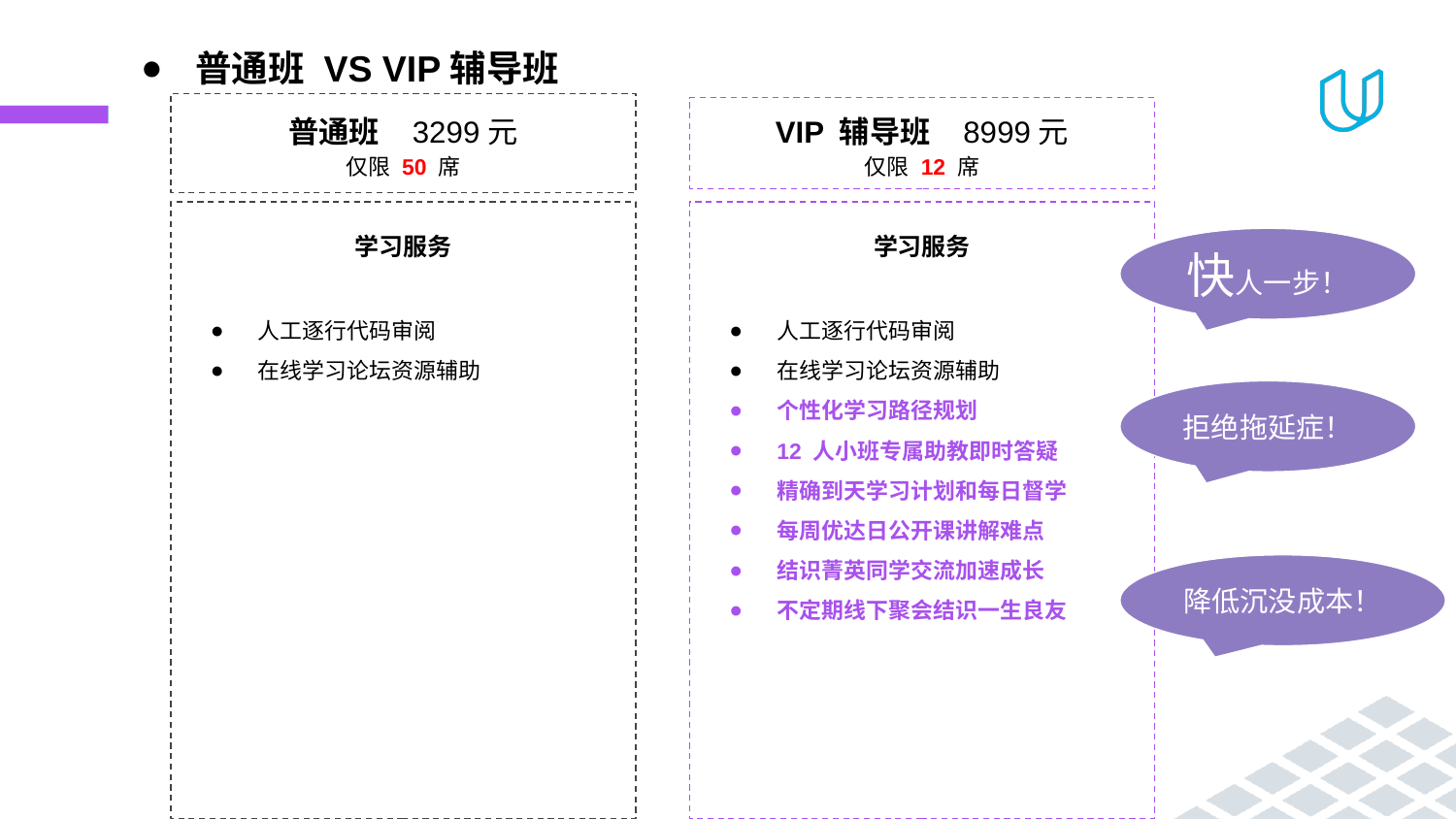

# 普通班 VS VIP辅导班
普通班   3299元
仅限 50 席
VIP 辅导班   8999元
仅限 12 席

学习服务

人工逐行代码审阅
在线学习论坛资源辅助
学习服务

人工逐行代码审阅
在线学习论坛资源辅助
个性化学习路径规划
12 人小班专属助教即时答疑
精确到天学习计划和每日督学
每周优达日公开课讲解难点
结识菁英同学交流加速成长
不定期线下聚会结识一生良友
快人一步！
拒绝拖延症！
降低沉没成本！